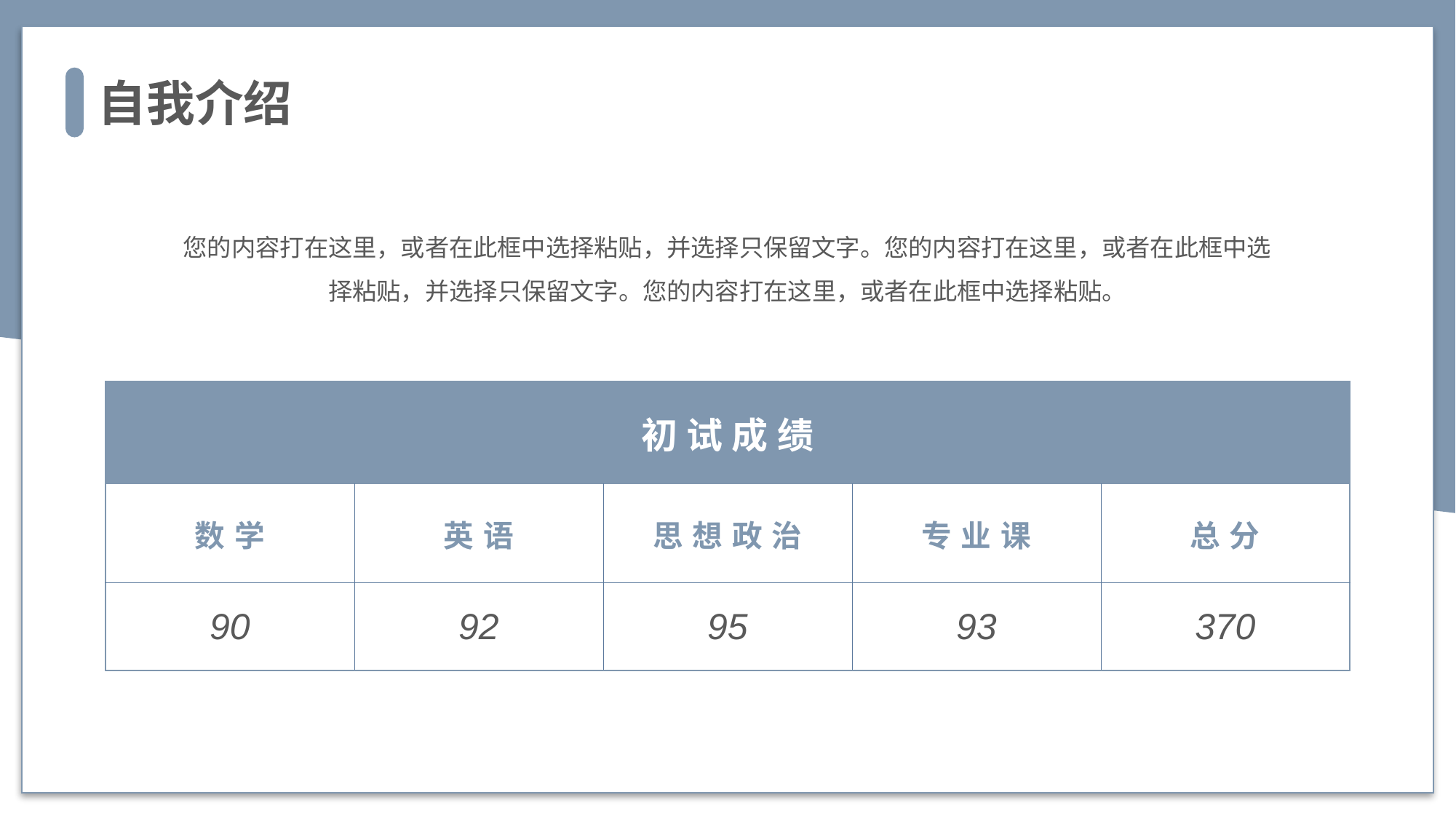

自我介绍
您的内容打在这里，或者在此框中选择粘贴，并选择只保留文字。您的内容打在这里，或者在此框中选择粘贴，并选择只保留文字。您的内容打在这里，或者在此框中选择粘贴。
| 初试成绩 |  |  |  |  |
| --- | --- | --- | --- | --- |
| 数学 | 英语 | 思想政治 | 专业课 | 总分 |
| 90 | 92 | 95 | 93 | 370 |